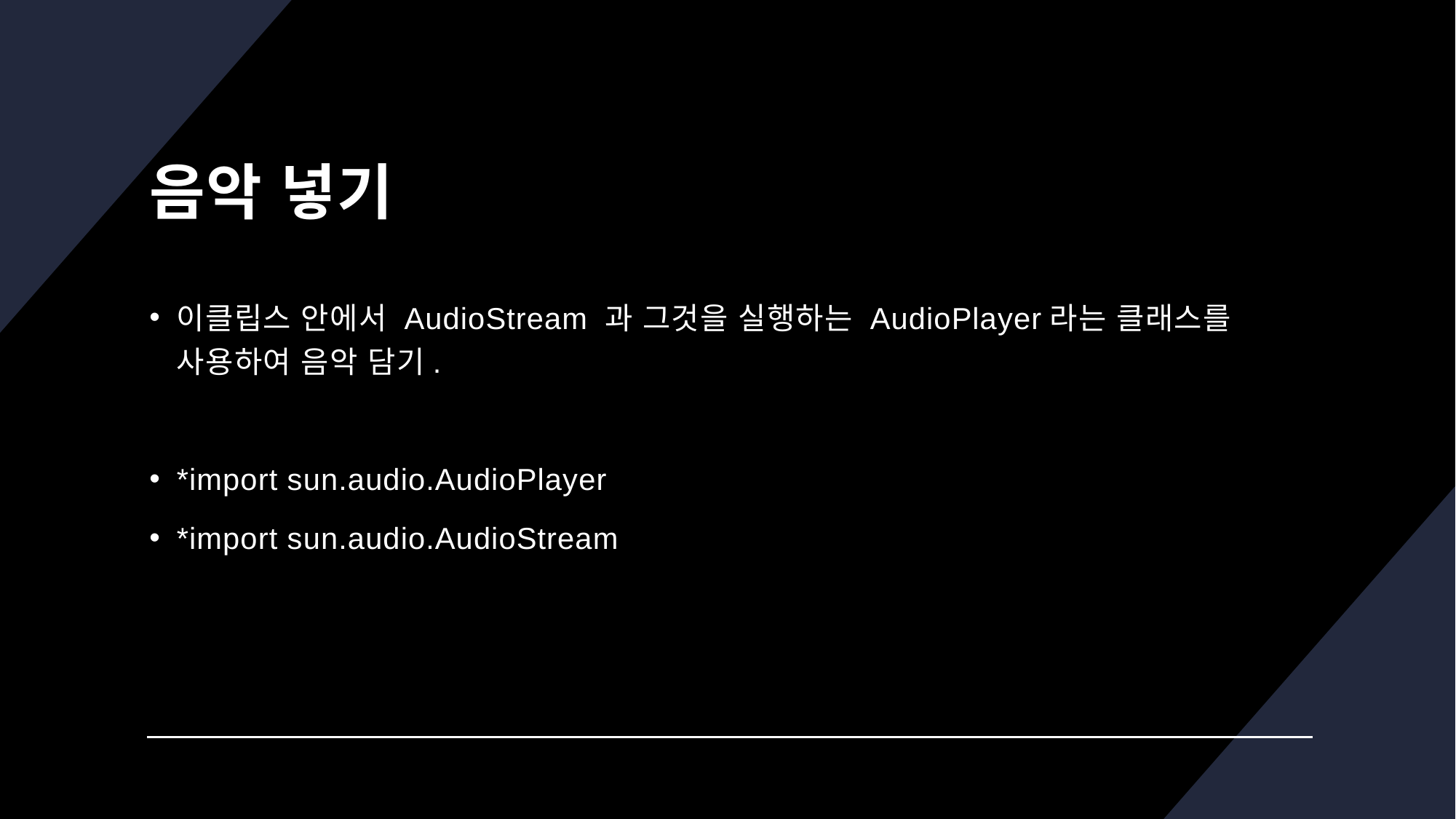

# 음악 넣기
이클립스 안에서 AudioStream 과 그것을 실행하는 AudioPlayer라는 클래스를 사용하여 음악 담기.

*import sun.audio.AudioPlayer
*import sun.audio.AudioStream